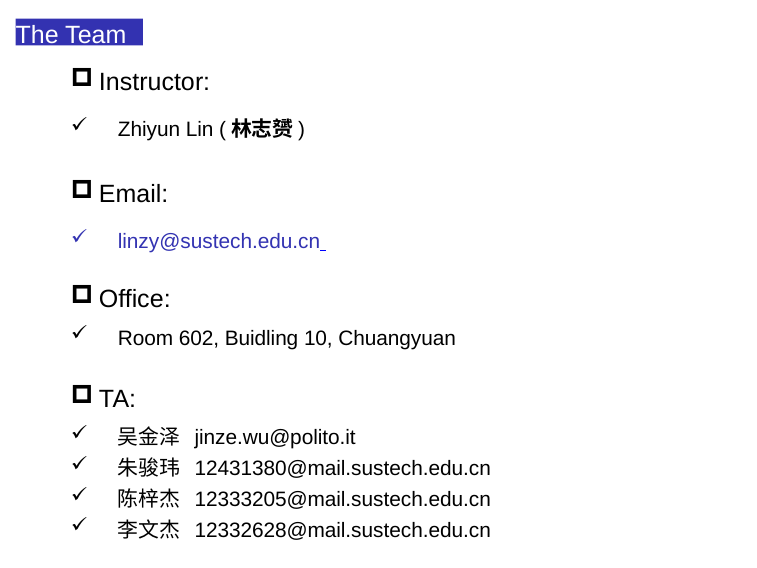

The Team
Instructor:
Zhiyun Lin (林志赟)

Email:
linzy@sustech.edu.cn

Office:
Room 602, Buidling 10, Chuangyuan

TA:
吴金泽  jinze.wu@polito.it
朱骏玮  12431380@mail.sustech.edu.cn
陈梓杰  12333205@mail.sustech.edu.cn
李文杰  12332628@mail.sustech.edu.cn